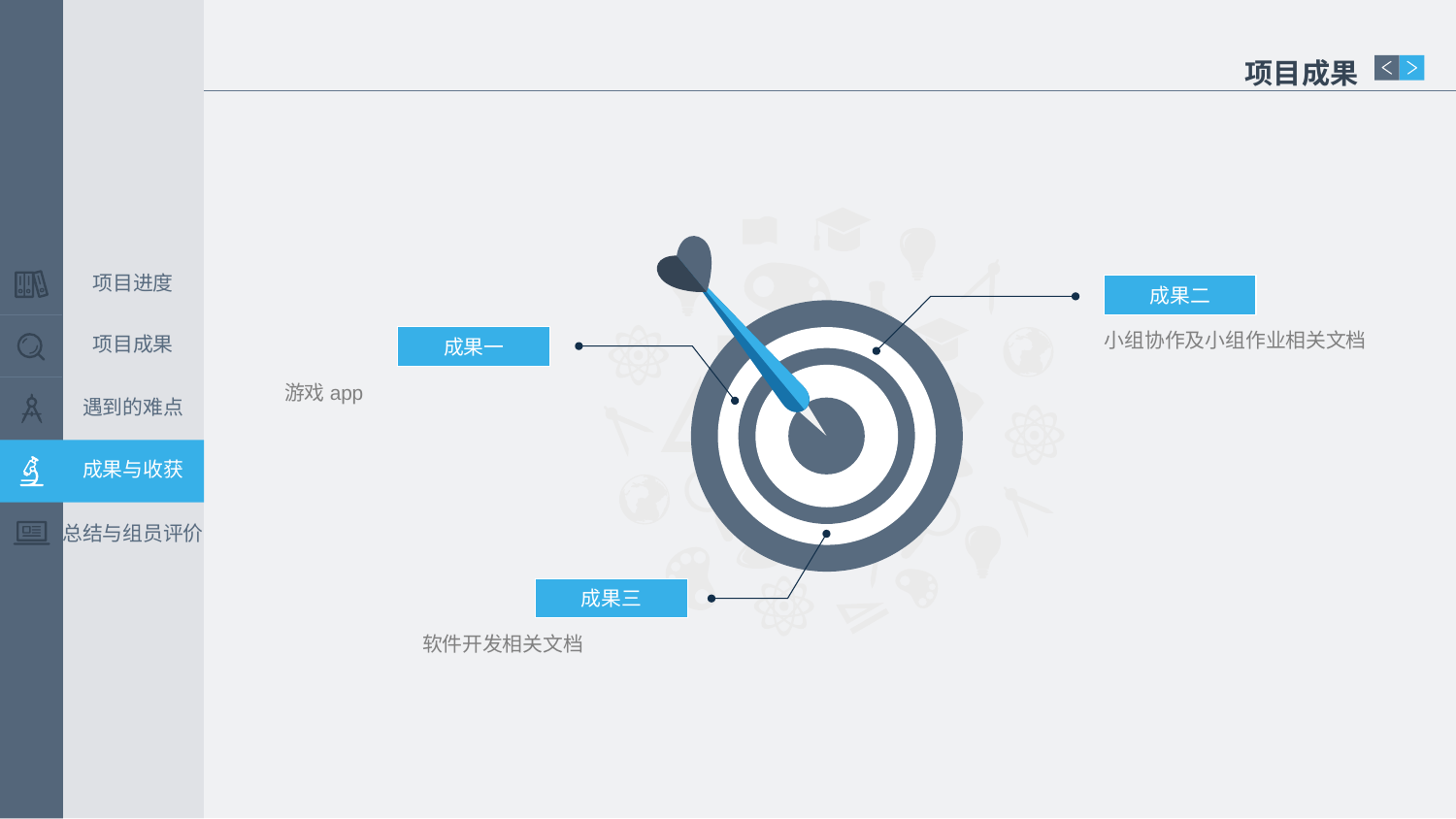

项目成果

项目进度

成果二

项目成果
成果一
小组协作及小组作业相关文档

游戏app
遇到的难点

成果与收获

总结与组员评价

成果三
软件开发相关文档